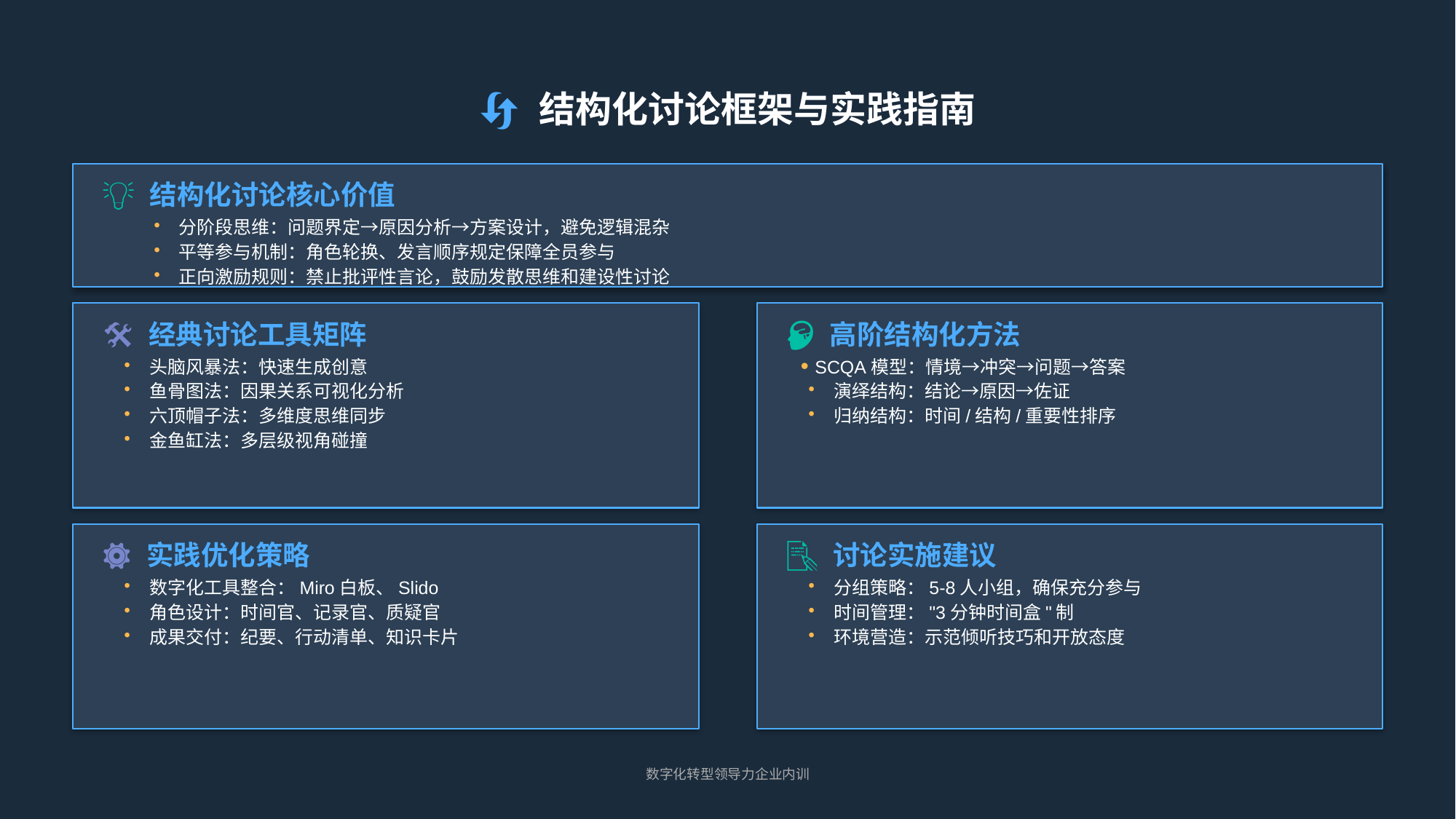

🔄 结构化讨论框架与实践指南

💡 结构化讨论核心价值
• 分阶段思维：问题界定→原因分析→方案设计，避免逻辑混杂
• 平等参与机制：角色轮换、发言顺序规定保障全员参与
• 正向激励规则：禁止批评性言论，鼓励发散思维和建设性讨论

🛠️ 经典讨论工具矩阵
🧠 高阶结构化方法
• 头脑风暴法：快速生成创意
• SCQA模型：情境→冲突→问题→答案
• 鱼骨图法：因果关系可视化分析
• 演绎结构：结论→原因→佐证
• 六顶帽子法：多维度思维同步
• 归纳结构：时间/结构/重要性排序
• 金鱼缸法：多层级视角碰撞

⚙️ 实践优化策略
📝 讨论实施建议
• 数字化工具整合：Miro白板、Slido
• 分组策略：5-8人小组，确保充分参与
• 角色设计：时间官、记录官、质疑官
• 时间管理："3分钟时间盒"制
• 成果交付：纪要、行动清单、知识卡片
• 环境营造：示范倾听技巧和开放态度
数字化转型领导力企业内训